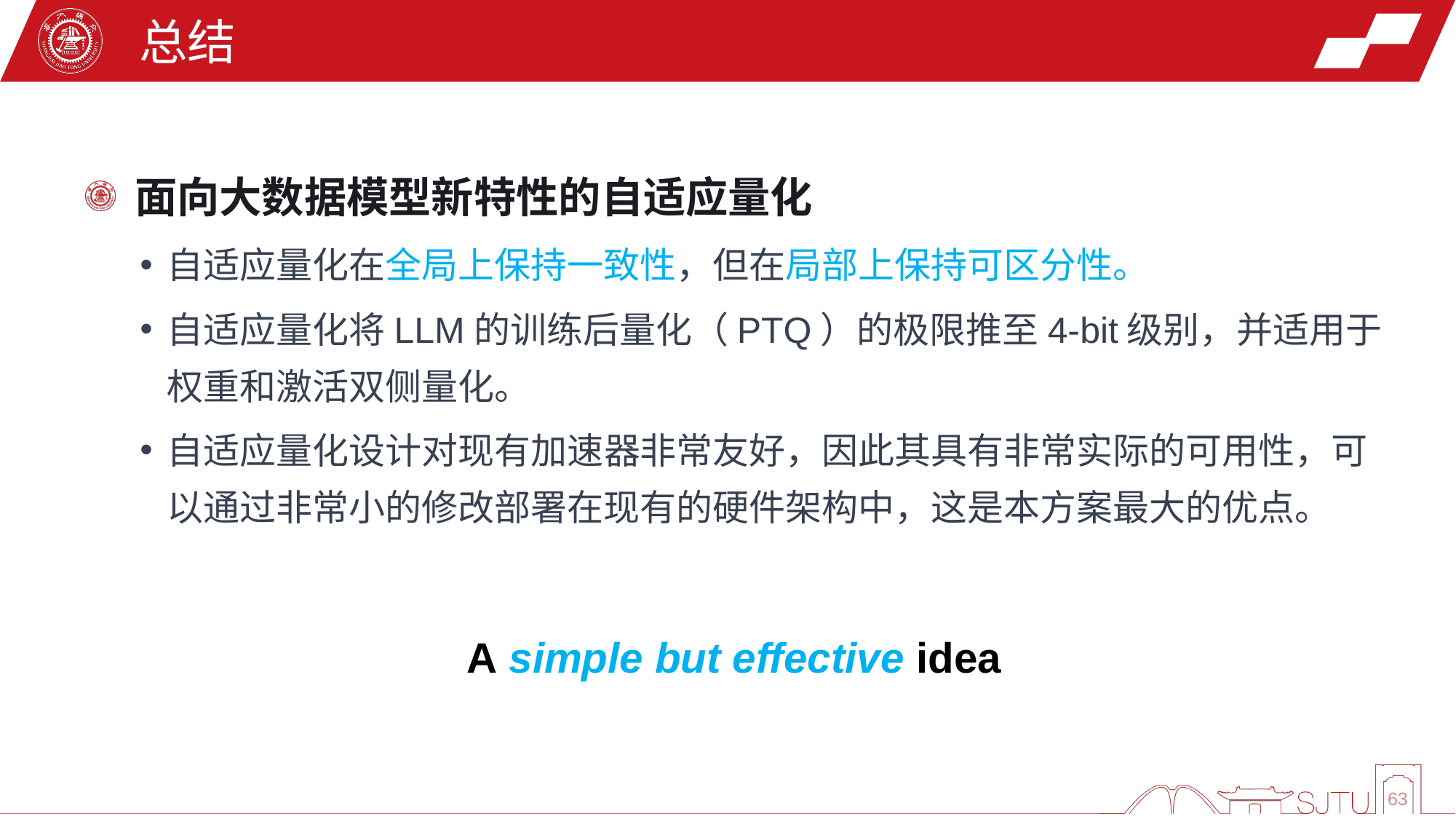

总结
 面向大数据模型新特性的自适应量化
自适应量化在全局上保持一致性，但在局部上保持可区分性。
自适应量化将LLM的训练后量化（PTQ）的极限推至4-bit级别，并适用于权重和激活双侧量化。
自适应量化设计对现有加速器非常友好，因此其具有非常实际的可用性，可以通过非常小的修改部署在现有的硬件架构中，这是本方案最大的优点。
A simple but effective idea
63